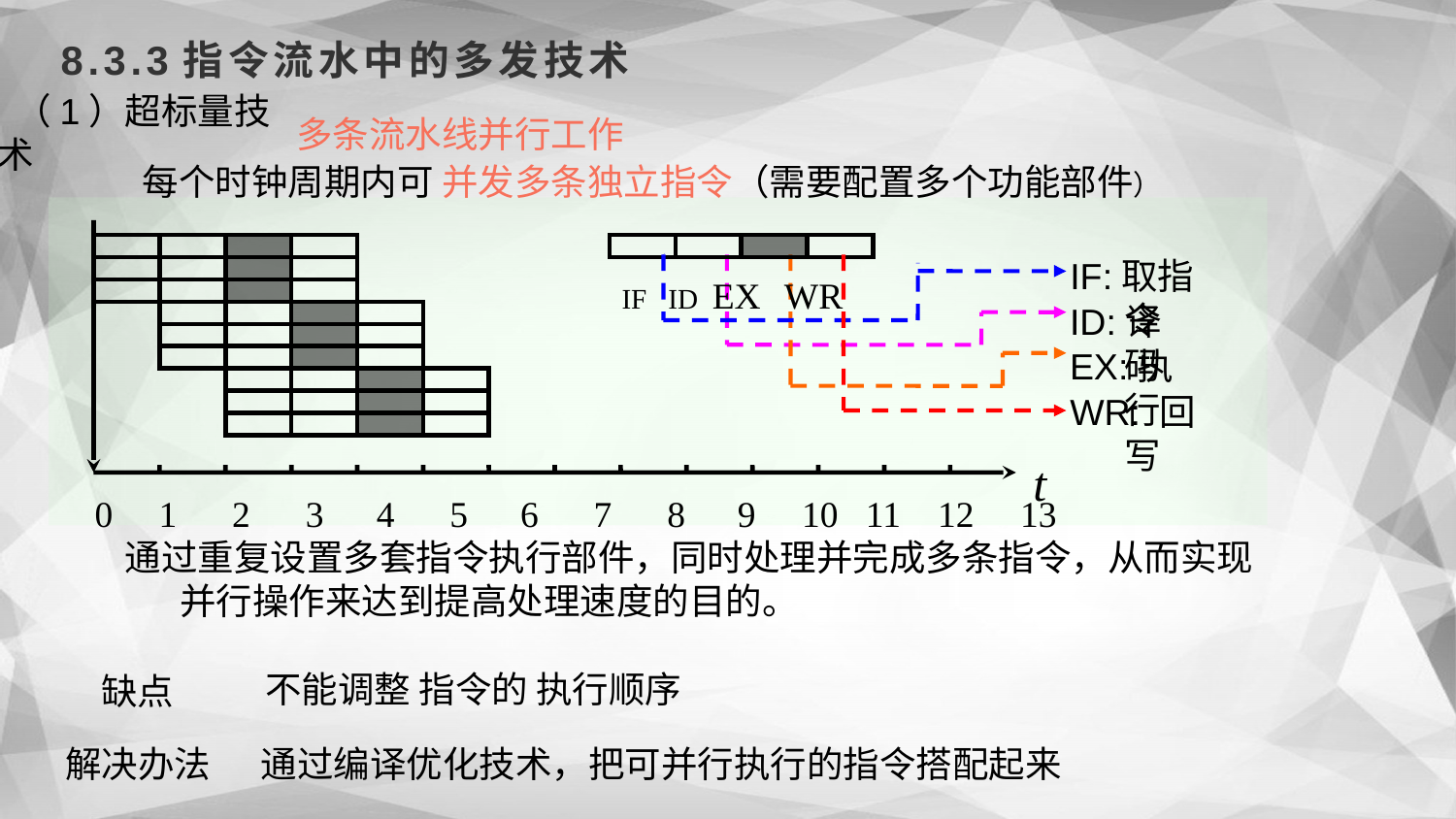

8.3.3指令流水中的多发技术
 （1）超标量技术
多条流水线并行工作
 每个时钟周期内可 并发多条独立指令（需要配置多个功能部件）

IF   ID  EX   WR

0     1      2      3      4      5      6      7      8      9     10   11    12     13
t
IF:取指令

ID:译码
EX:执行
WR: 回写

通过重复设置多套指令执行部件，同时处理并完成多条指令，从而实现并行操作来达到提高处理速度的目的。
不能调整 指令的 执行顺序
缺点
通过编译优化技术，把可并行执行的指令搭配起来
解决办法